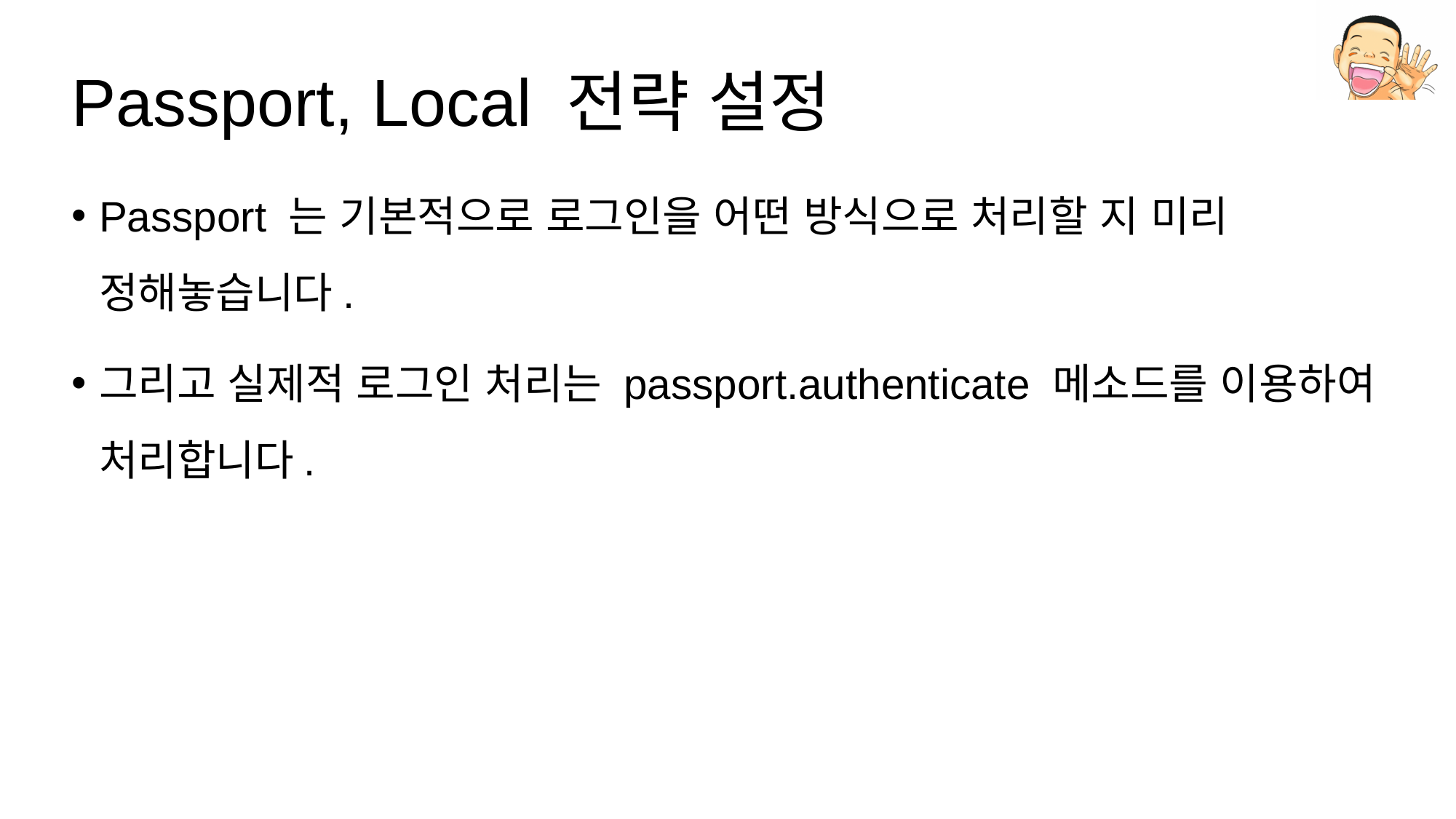

# Passport, Local 전략 설정
Passport 는 기본적으로 로그인을 어떤 방식으로 처리할 지 미리 정해놓습니다.
그리고 실제적 로그인 처리는 passport.authenticate 메소드를 이용하여 처리합니다.